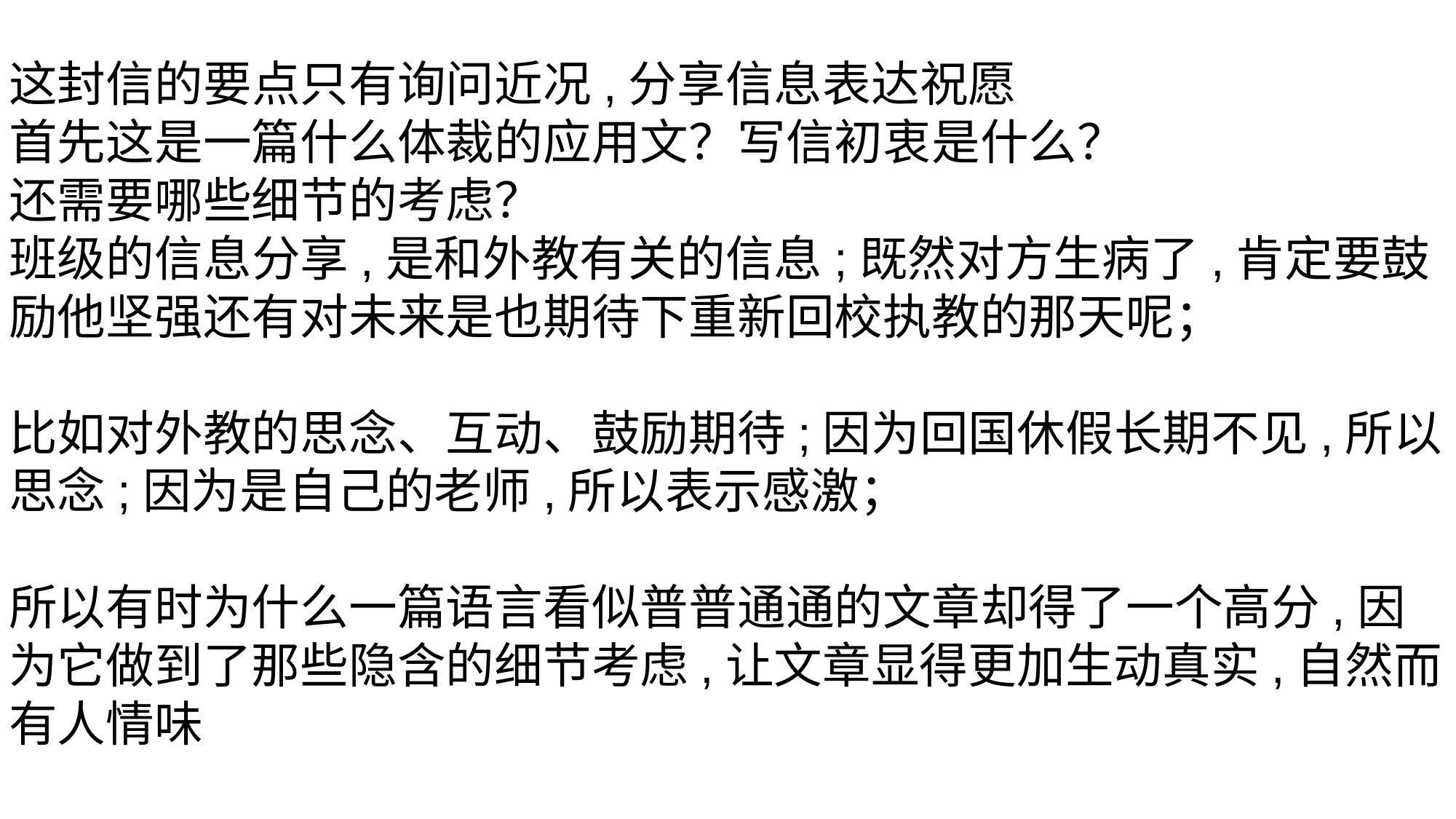

这封信的要点只有询问近况,分享信息表达祝愿
首先这是一篇什么体裁的应用文？写信初衷是什么？
还需要哪些细节的考虑？
班级的信息分享,是和外教有关的信息;既然对方生病了,肯定要鼓励他坚强还有对未来是也期待下重新回校执教的那天呢；

比如对外教的思念、互动、鼓励期待;因为回国休假长期不见,所以思念;因为是自己的老师,所以表示感激；

所以有时为什么一篇语言看似普普通通的文章却得了一个高分,因为它做到了那些隐含的细节考虑,让文章显得更加生动真实,自然而有人情味